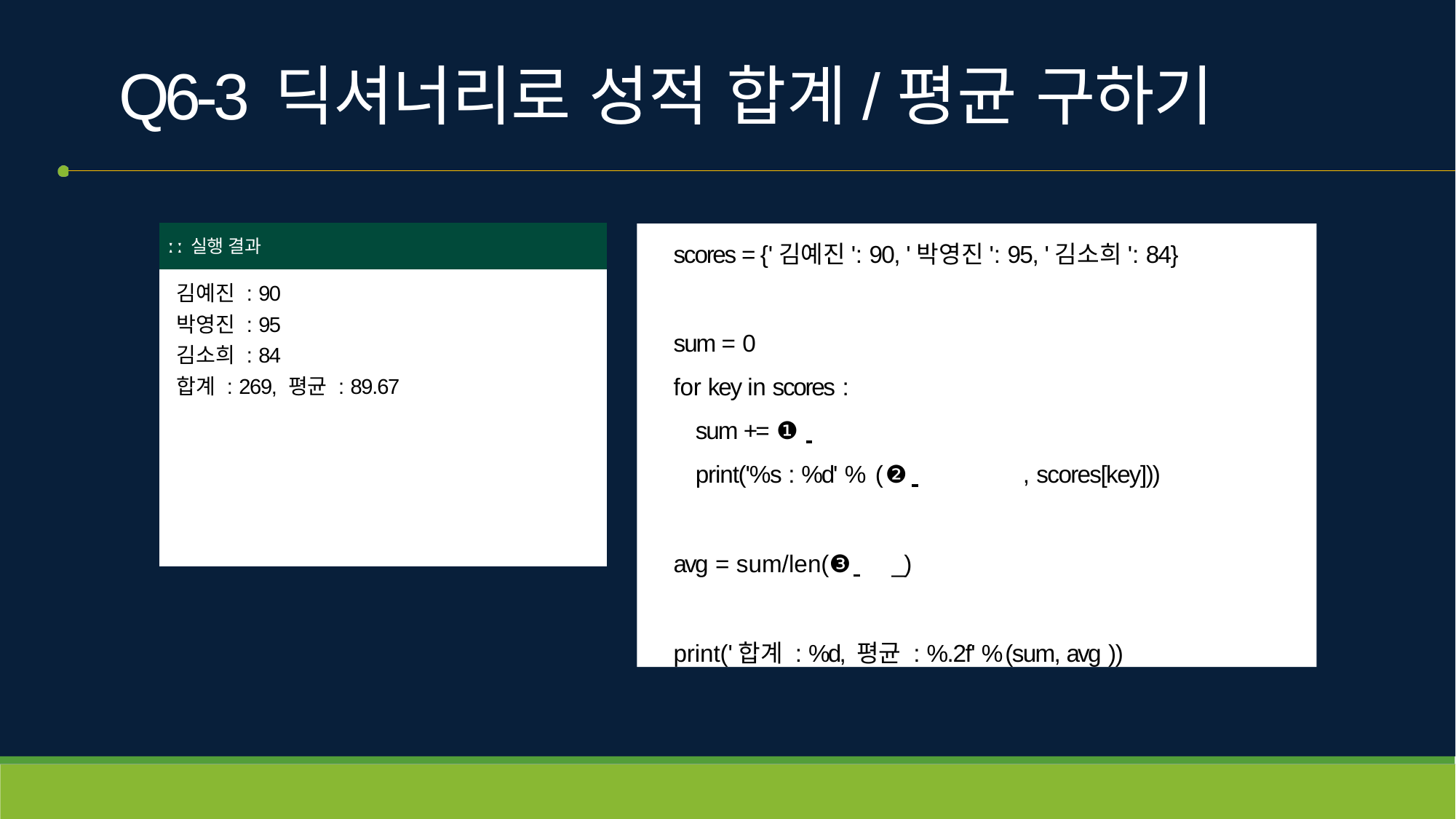

# Q6-3	딕셔너리로 성적 합계/평균 구하기

| ː ː 실행 결과 |
| --- |
| 김예진 : 90 박영진 : 95 김소희 : 84 합계 : 269, 평균 : 89.67 |
scores = {'김예진': 90, '박영진': 95, '김소희': 84}

sum = 0
for key in scores :
sum += ❶
print('%s : %d' %  (❷ 	, scores[key]))

avg = sum/len(❸ 	_)

print('합계 : %d, 평균 : %.2f' % (sum, avg ))